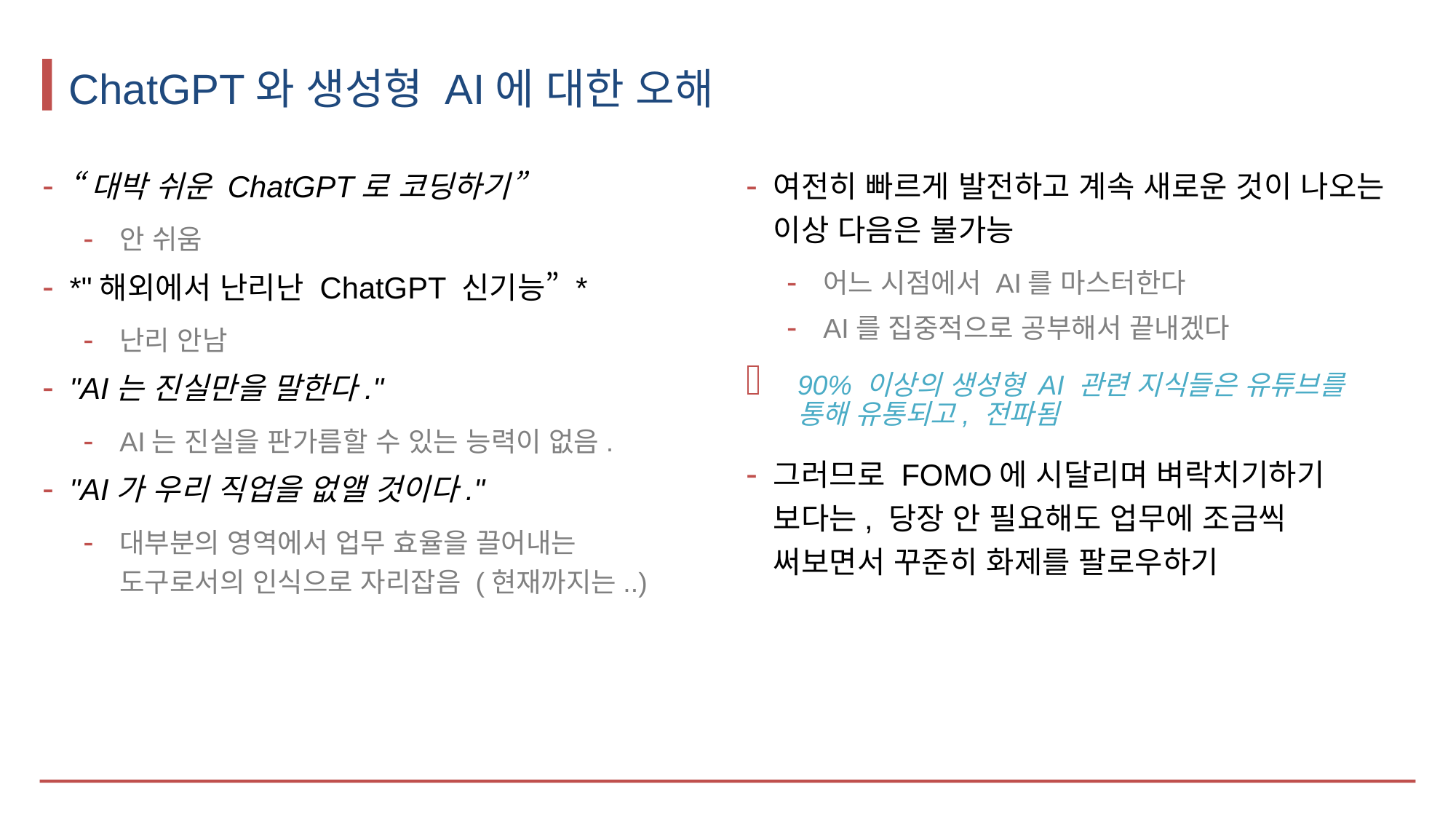

# ChatGPT와 생성형 AI에 대한 오해
“대박 쉬운 ChatGPT로 코딩하기”
안 쉬움
*"해외에서 난리난 ChatGPT 신기능” *
난리 안남
"AI는 진실만을 말한다."
AI는 진실을 판가름할 수 있는 능력이 없음.
"AI가 우리 직업을 없앨 것이다."
대부분의 영역에서 업무 효율을 끌어내는 도구로서의 인식으로 자리잡음 (현재까지는..)
여전히 빠르게 발전하고 계속 새로운 것이 나오는 이상 다음은 불가능
어느 시점에서 AI를 마스터한다
AI를 집중적으로 공부해서 끝내겠다
90% 이상의 생성형 AI 관련 지식들은 유튜브를 통해 유통되고, 전파됨
그러므로 FOMO에 시달리며 벼락치기하기 보다는, 당장 안 필요해도 업무에 조금씩 써보면서 꾸준히 화제를 팔로우하기